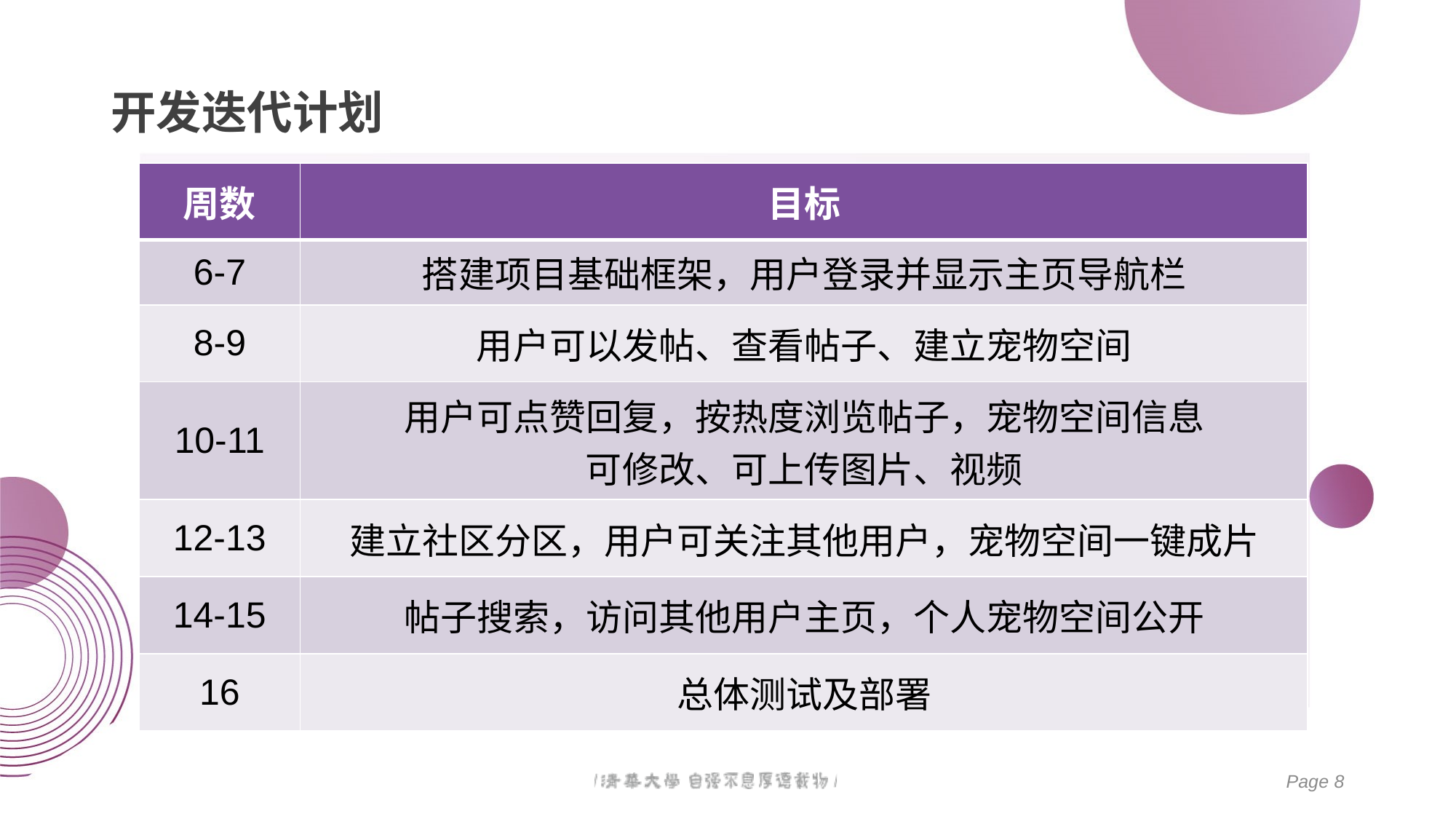

# 开发迭代计划
| 周数 | 目标 |
| --- | --- |
| 6-7 | 搭建项目基础框架，用户登录并显示主页导航栏 |
| 8-9 | 用户可以发帖、查看帖子、建立宠物空间 |
| 10-11 | 用户可点赞回复，按热度浏览帖子，宠物空间信息 可修改、可上传图片、视频 |
| 12-13 | 建立社区分区，用户可关注其他用户，宠物空间一键成片 |
| 14-15 | 帖子搜索，访问其他用户主页，个人宠物空间公开 |
| 16 | 总体测试及部署 |
Page 8